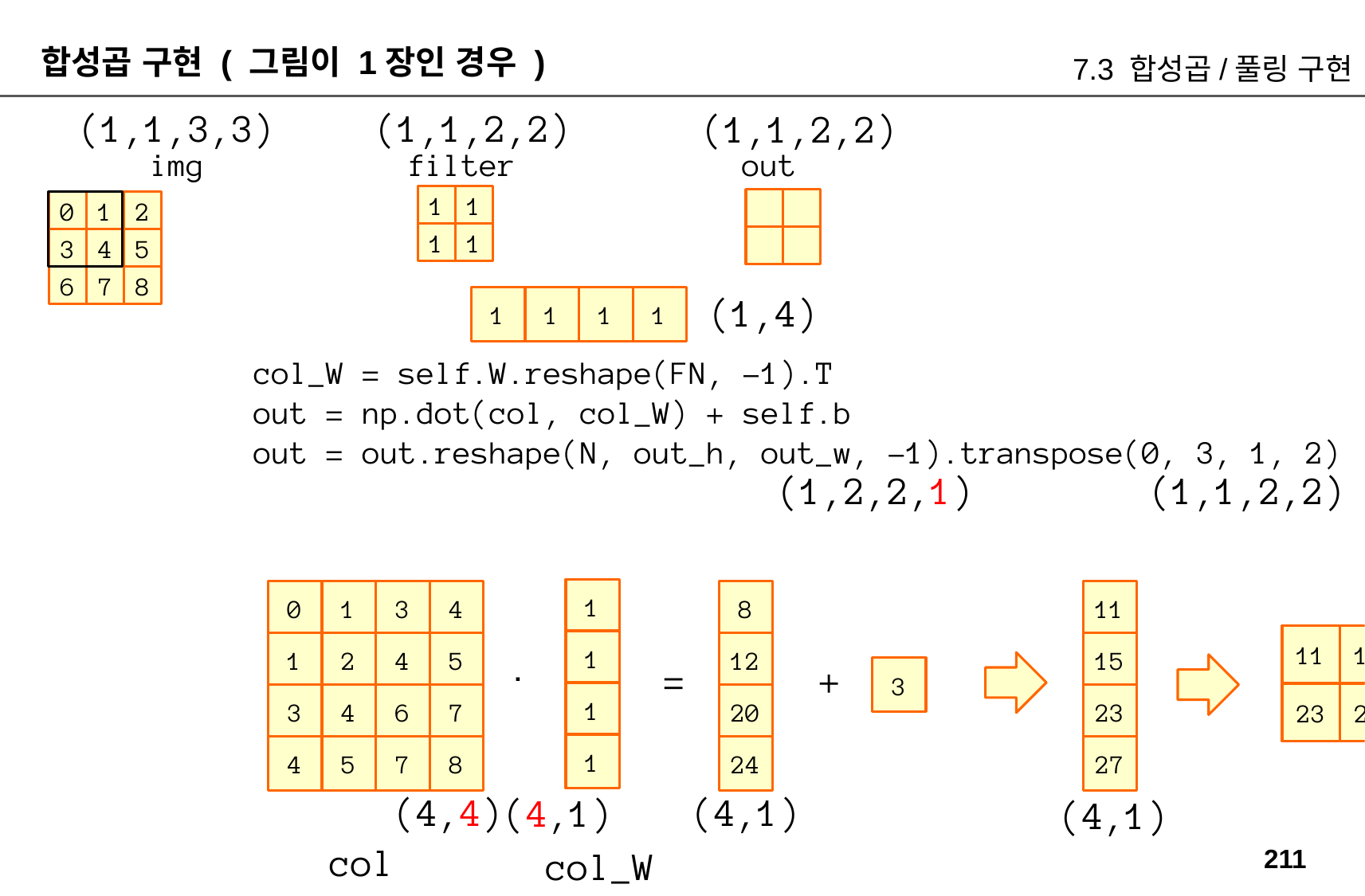

합성곱 구현 ( 그림이 1장인 경우 )
7.3 합성곱/풀링 구현
(1,1,2,2)
(1,1,3,3)
(1,1,2,2)
img
filter
out
1
1

0
1
2
1
1

3
4
5
6
7
8
(1,4)
1
1
1
1
col_W = self.W.reshape(FN, -1).T
out = np.dot(col, col_W) + self.b
out = out.reshape(N, out_h, out_w, -1).transpose(0, 3, 1, 2)
(1,1,2,2)
(1,2,2,1)
1
0
1
3
4
8
11
11
15
23
27
1
1
2
4
5
12
15
.
=
+

3
1
3
4
6
7
20
23
1
4
5
7
8
24
27
(4,1)
(4,4)
(4,1)
(4,1)
col
col_W